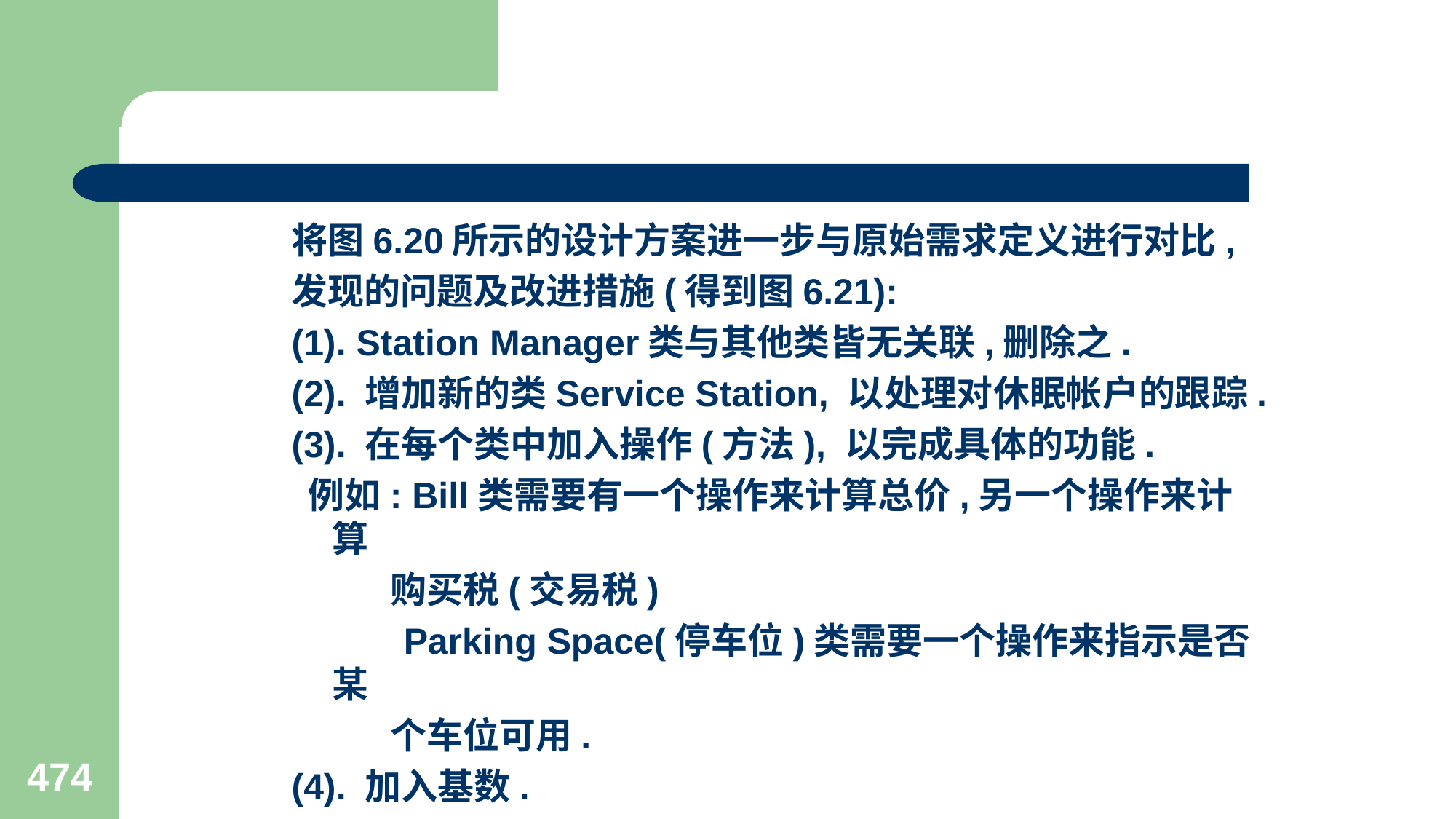

#
将图6.20所示的设计方案进一步与原始需求定义进行对比,
发现的问题及改进措施(得到图6.21):
(1). Station Manager类与其他类皆无关联,删除之.
(2). 增加新的类Service Station, 以处理对休眠帐户的跟踪.
(3). 在每个类中加入操作(方法), 以完成具体的功能.
 例如: Bill类需要有一个操作来计算总价,另一个操作来计算
           购买税(交易税)
           Parking Space(停车位)类需要一个操作来指示是否某
           个车位可用.
(4). 加入基数.
(5). 等等问题.
474